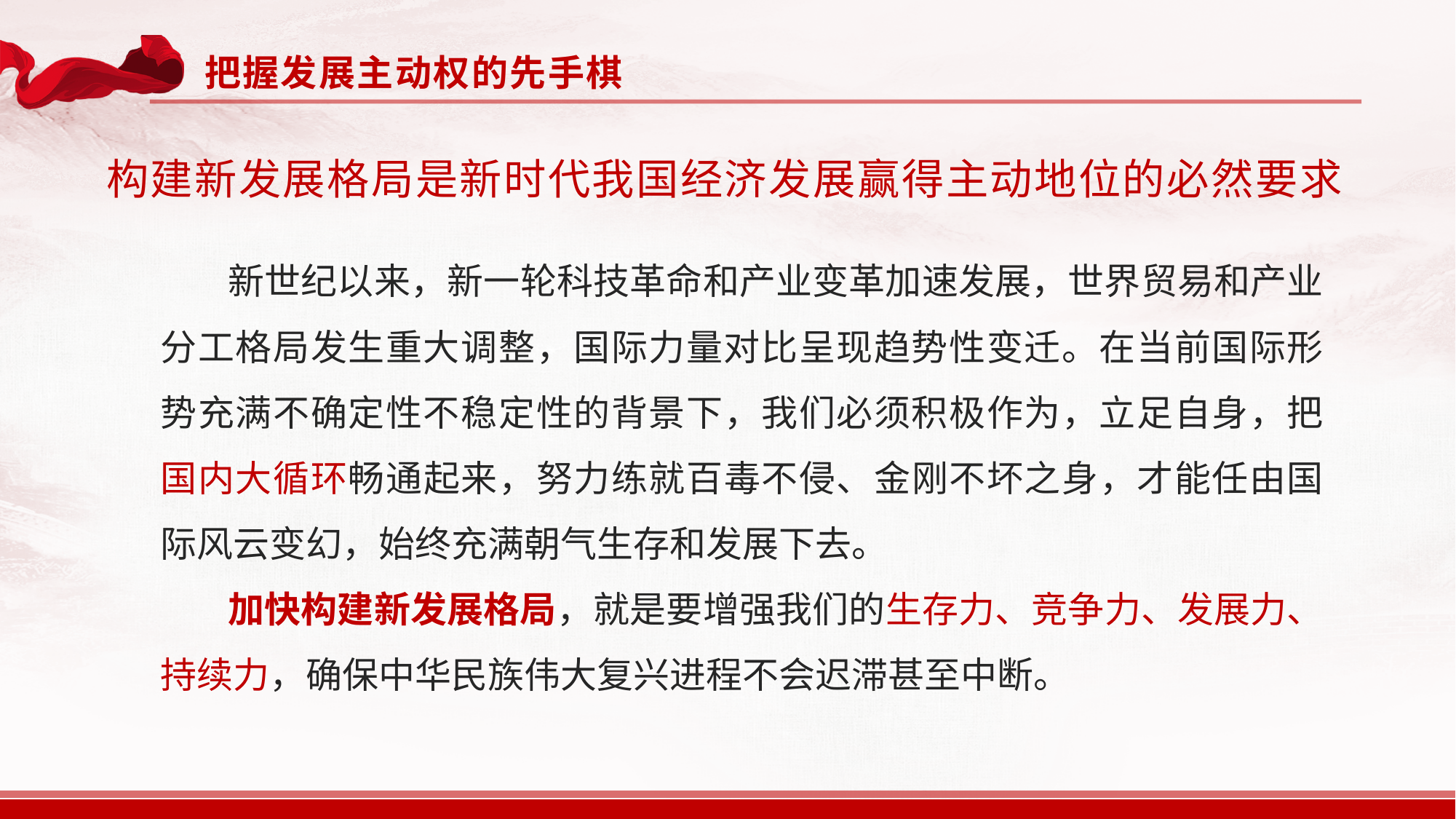

把握发展主动权的先手棋
 构建新发展格局是新时代我国经济发展赢得主动地位的必然要求
       新世纪以来，新一轮科技革命和产业变革加速发展，世界贸易和产业分工格局发生重大调整，国际力量对比呈现趋势性变迁。在当前国际形势充满不确定性不稳定性的背景下，我们必须积极作为，立足自身，把国内大循环畅通起来，努力练就百毒不侵、金刚不坏之身，才能任由国际风云变幻，始终充满朝气生存和发展下去。
       加快构建新发展格局，就是要增强我们的生存力、竞争力、发展力、持续力，确保中华民族伟大复兴进程不会迟滞甚至中断。